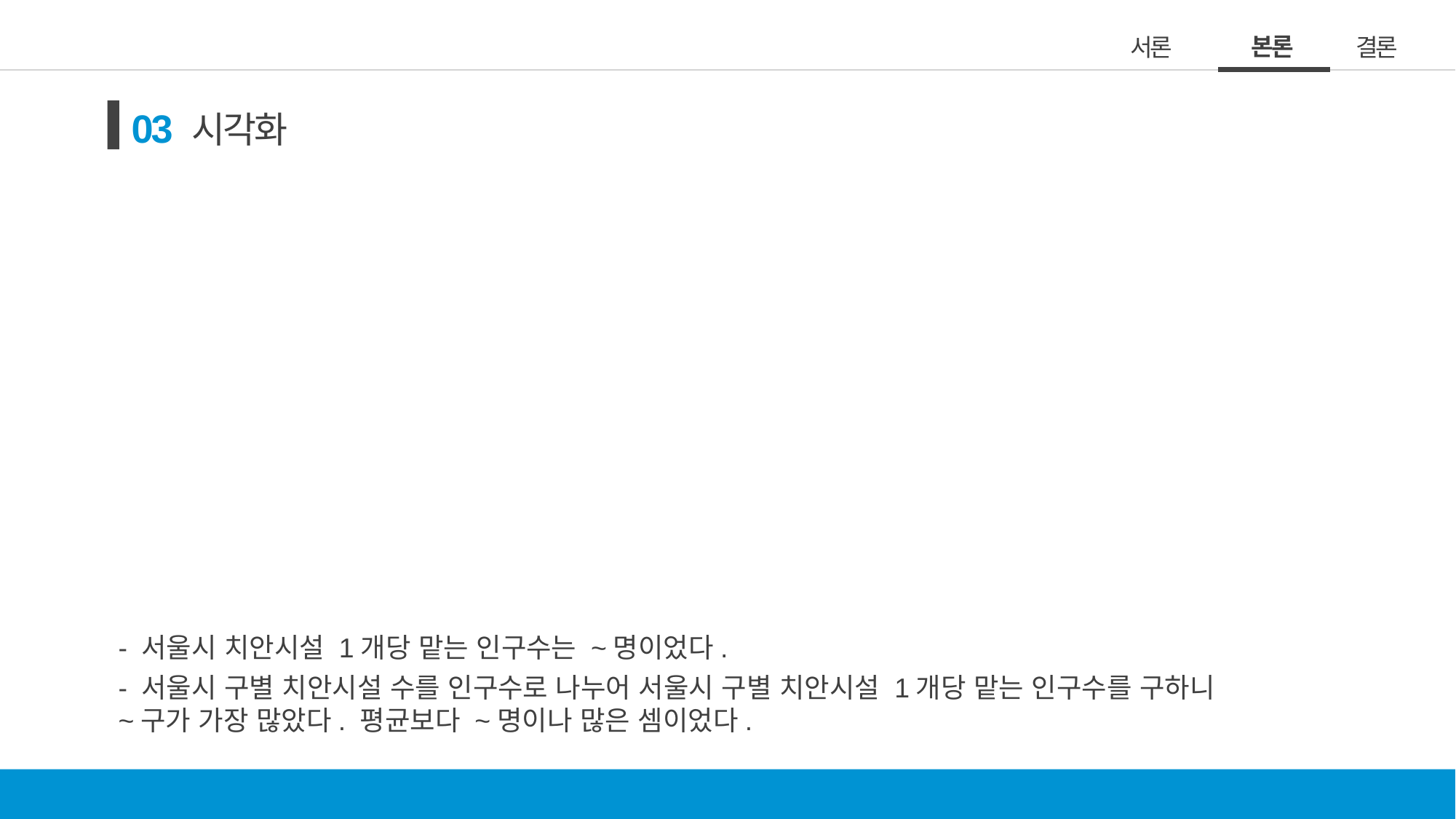

본론
서론
결론
03 시각화

- 서울시 치안시설 1개당 맡는 인구수는 ~명이었다.
- 서울시 구별 치안시설 수를 인구수로 나누어 서울시 구별 치안시설 1개당 맡는 인구수를 구하니
~구가 가장 많았다. 평균보다 ~명이나 많은 셈이었다.